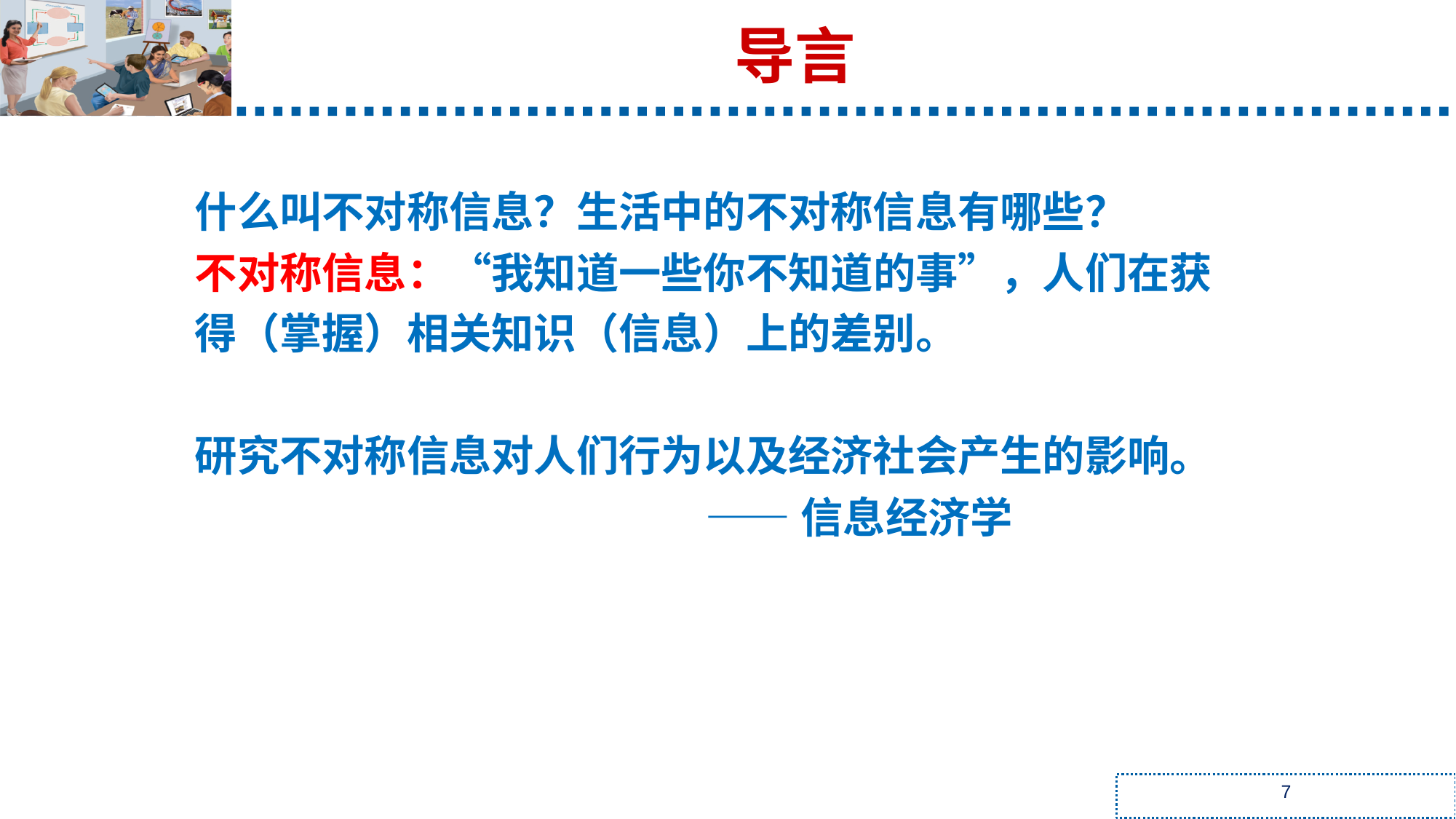

导言
什么叫不对称信息？生活中的不对称信息有哪些？
不对称信息：“我知道一些你不知道的事”，人们在获得（掌握）相关知识（信息）上的差别。

研究不对称信息对人们行为以及经济社会产生的影响。
                                                     ——信息经济学

7